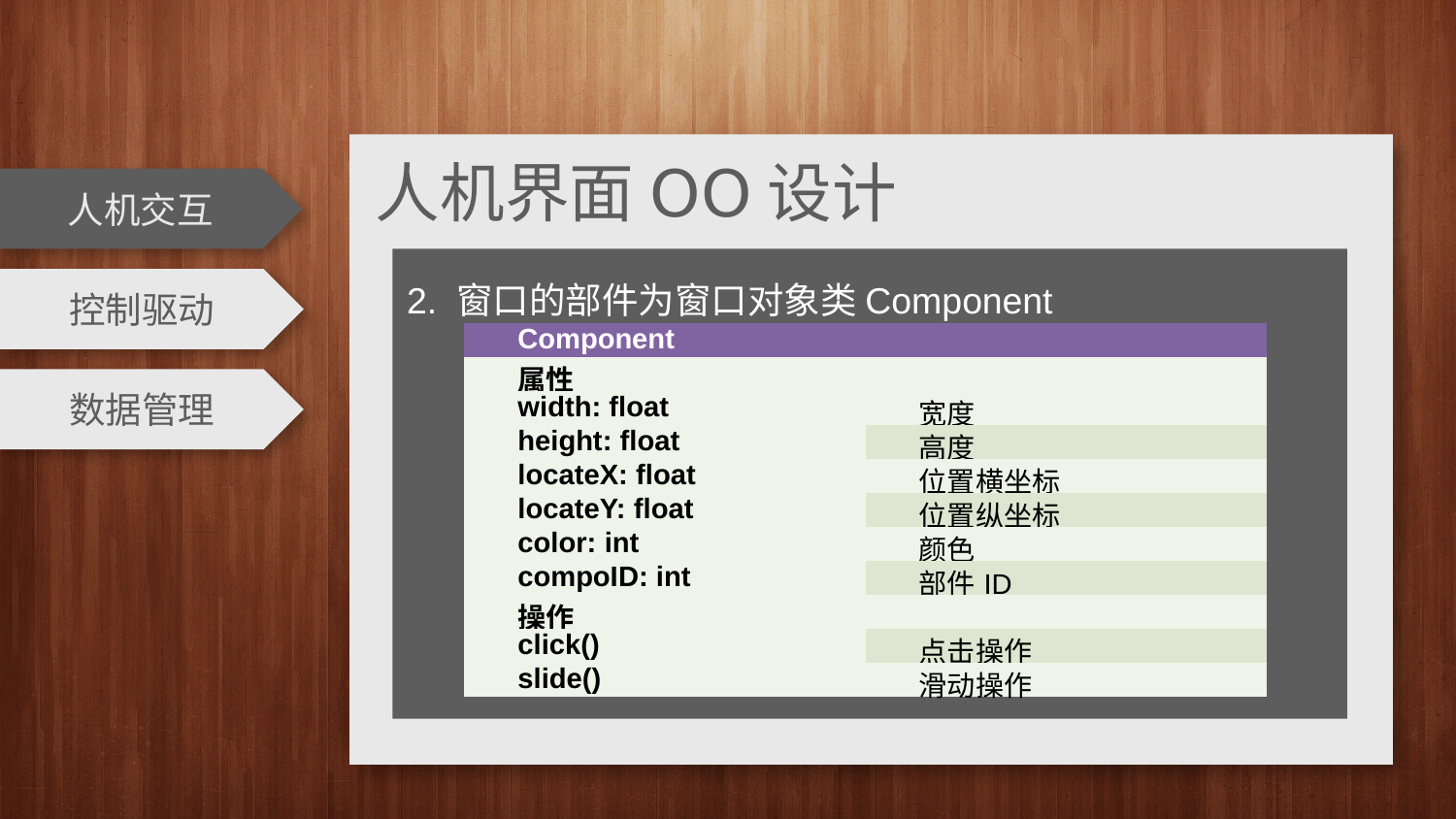

人机界面OO设计
人机交互
2. 窗口的部件为窗口对象类Component
控制驱动
| Component |  |
| --- | --- |
| 属性 |  |
| width: float | 宽度 |
| height: float | 高度 |
| locateX: float | 位置横坐标 |
| locateY: float | 位置纵坐标 |
| color: int | 颜色 |
| compoID: int | 部件ID |
| 操作 |  |
| click() | 点击操作 |
| slide() | 滑动操作 |
数据管理